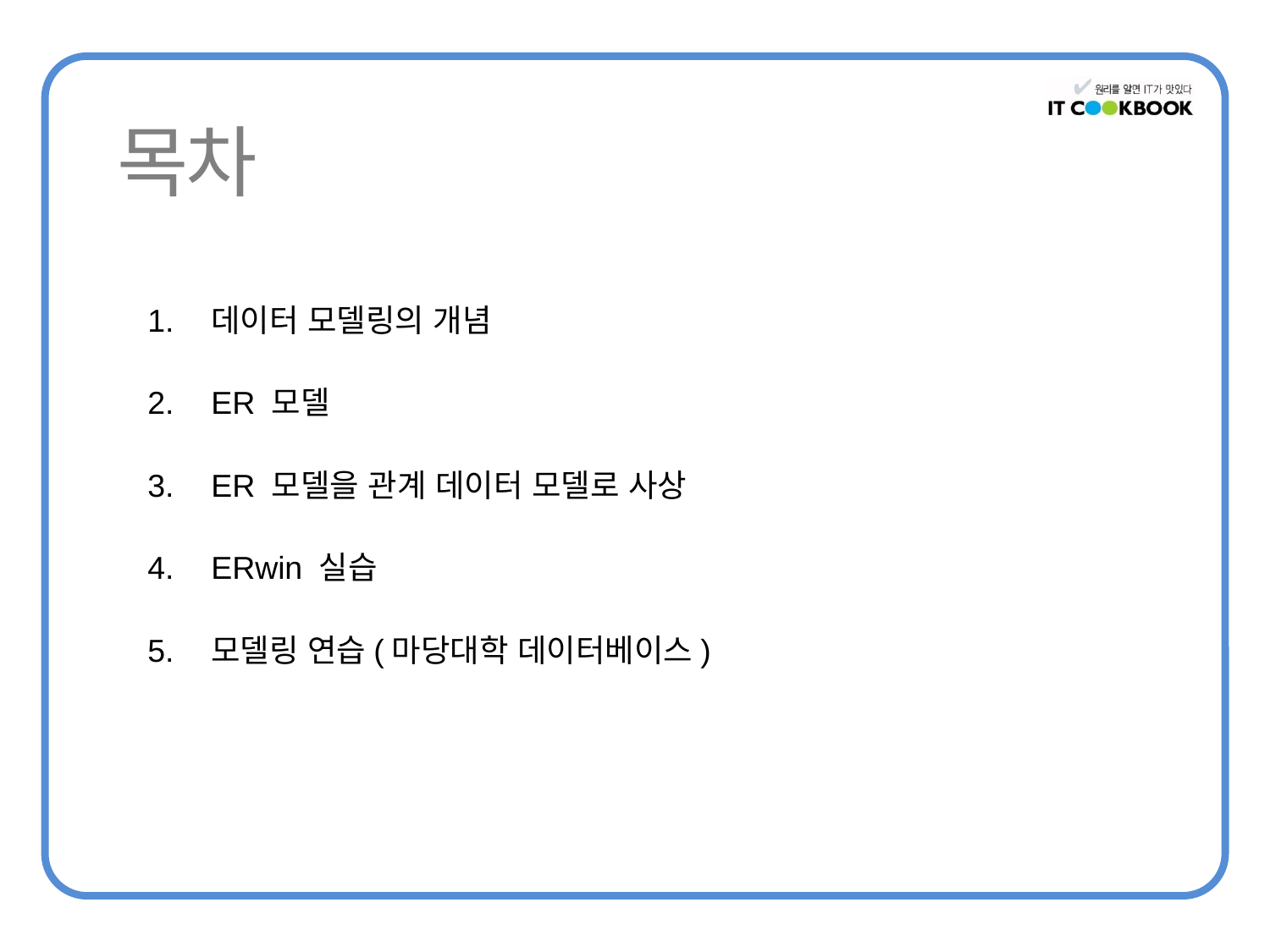

데이터 모델링의 개념
ER 모델
ER 모델을 관계 데이터 모델로 사상
ERwin 실습
모델링 연습(마당대학 데이터베이스)